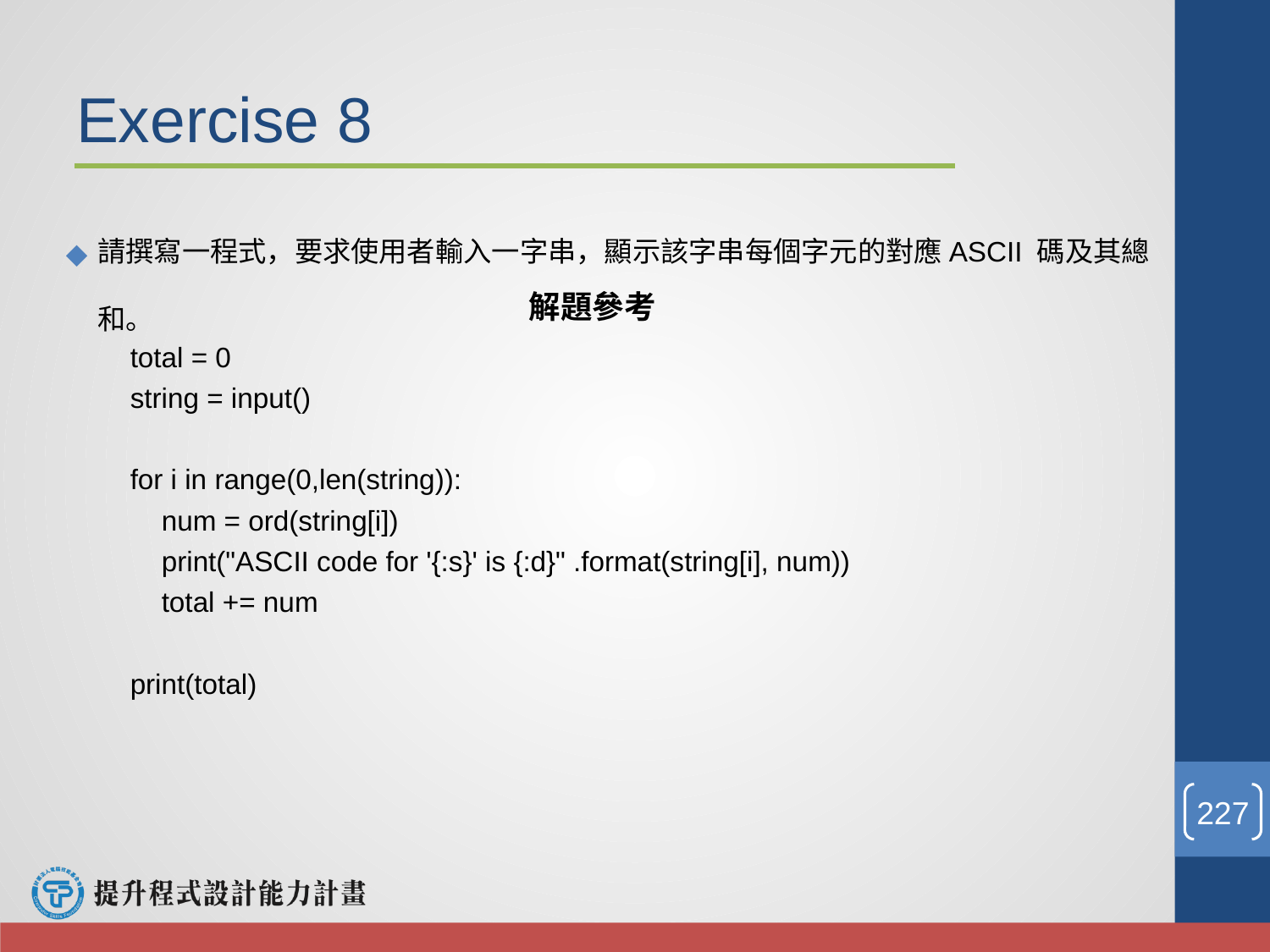

Exercise 8
請撰寫一程式，要求使用者輸入一字串，顯示該字串每個字元的對應ASCII 碼及其總和。

解題參考
total = 0
string = input()

for i in range(0,len(string)):
    num = ord(string[i])
    print("ASCII code for '{:s}' is {:d}" .format(string[i], num))
    total += num

print(total)

227